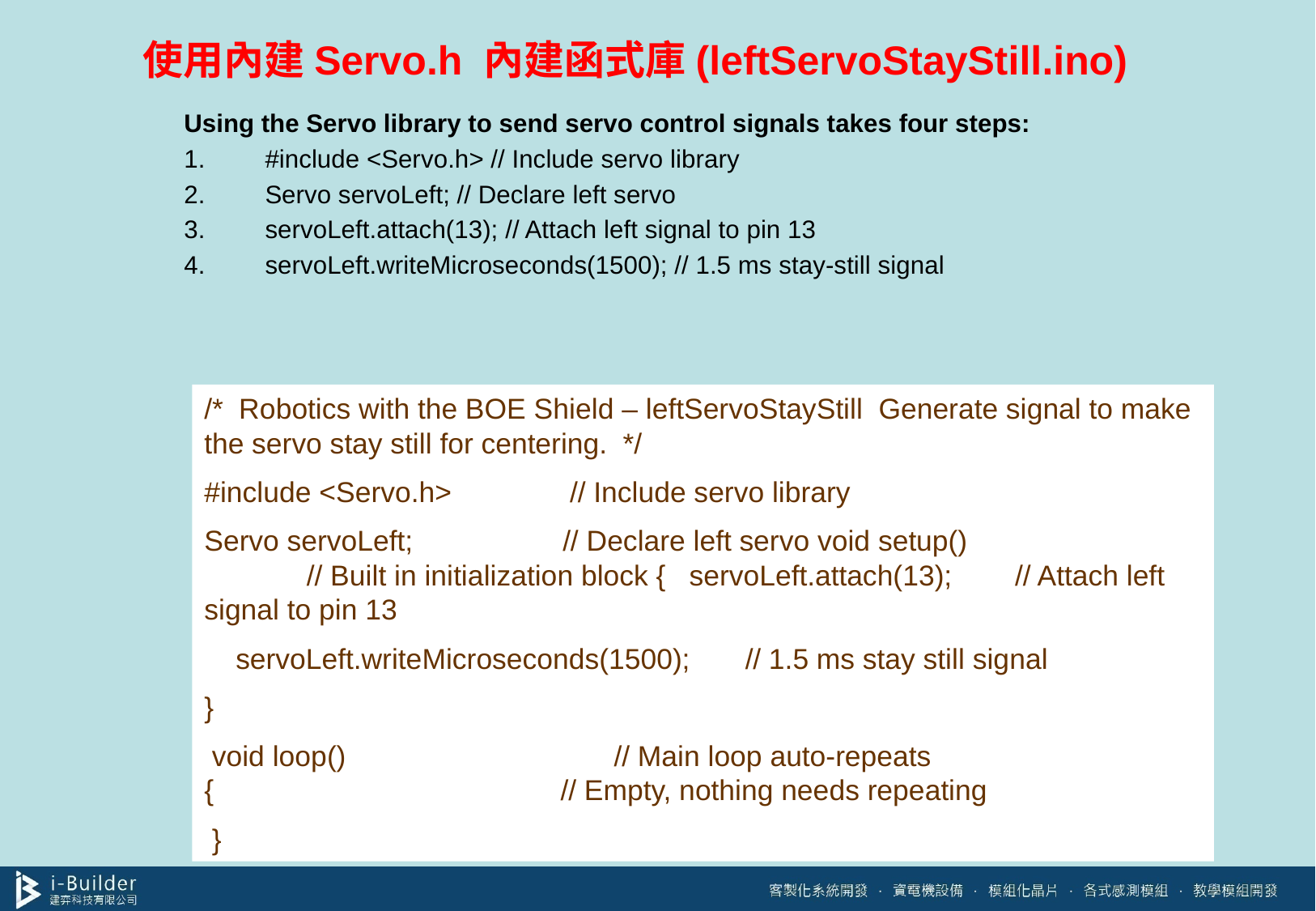

# 使用內建Servo.h 內建函式庫(leftServoStayStill.ino)
Using the Servo library to send servo control signals takes four steps:
#include <Servo.h> // Include servo library
Servo servoLeft; // Declare left servo
servoLeft.attach(13); // Attach left signal to pin 13
servoLeft.writeMicroseconds(1500); // 1.5 ms stay-still signal
/*  Robotics with the BOE Shield – leftServoStayStill  Generate signal to make the servo stay still for centering.  */
#include <Servo.h>               // Include servo library
Servo servoLeft;                   // Declare left servo void setup()                                  // Built in initialization block {   servoLeft.attach(13);        // Attach left signal to pin 13
    servoLeft.writeMicroseconds(1500);       // 1.5 ms stay still signal
}
 void loop()                                  // Main loop auto-repeats {                                            // Empty, nothing needs repeating
 }